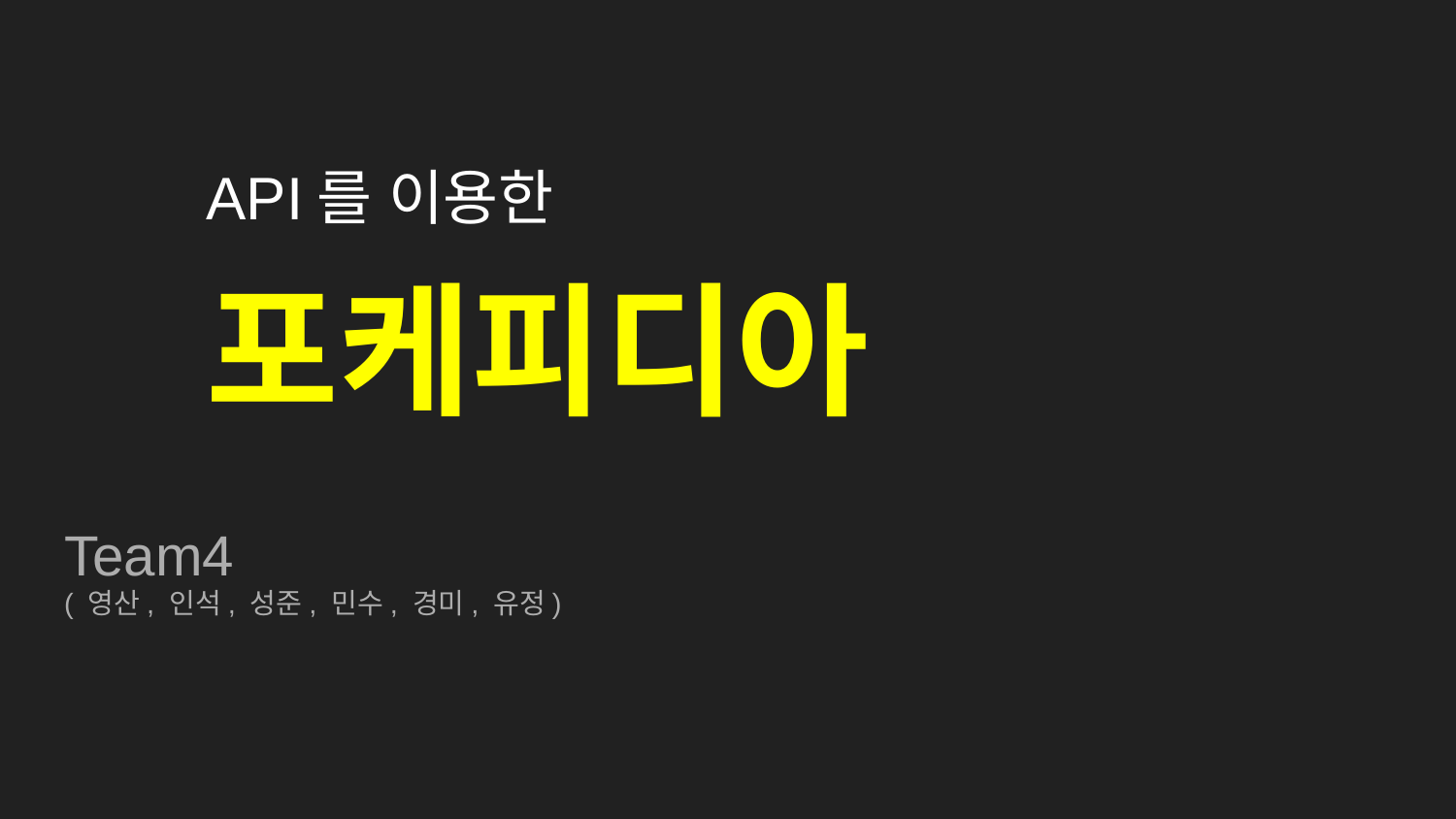

# API를 이용한
포케피디아
Team4
( 영산, 인석, 성준, 민수, 경미, 유정)